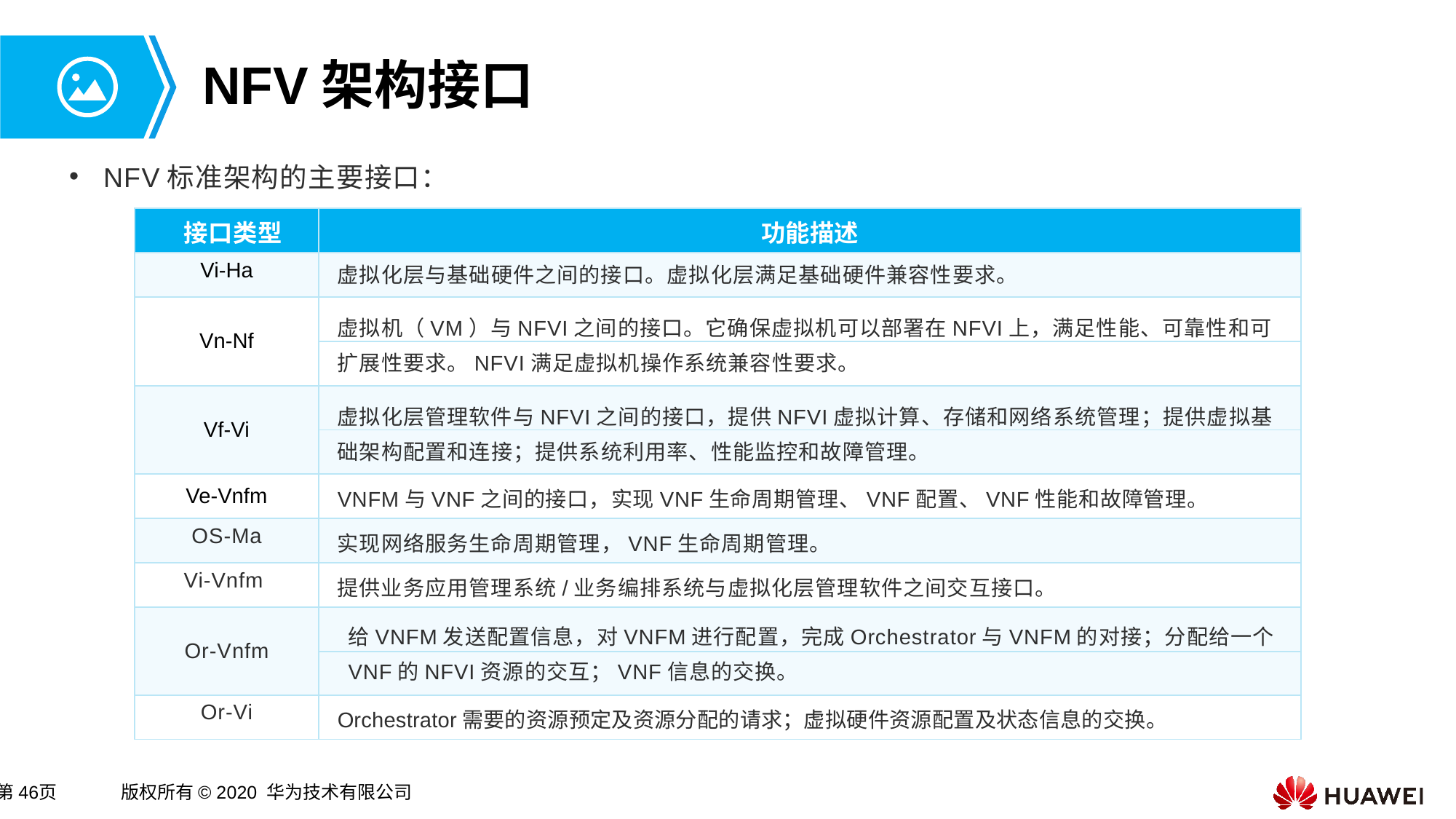

# NFV架构接口
NFV标准架构的主要接口：
| 接口类型 | 功能描述 |
| --- | --- |
| Vi-Ha |  |
| Vn-Nf |  |
|  |  |
| Vf-Vi |  |
|  |  |
| Ve-Vnfm |  |
| OS-Ma |  |
| Vi-Vnfm |  |
| Or-Vnfm |  |
|  |  |
| Or-Vi |  |
虚拟化层与基础硬件之间的接口。虚拟化层满足基础硬件兼容性要求。
虚拟机（VM）与NFVI之间的接口。它确保虚拟机可以部署在NFVI上，满足性能、可靠性和可扩展性要求。NFVI满足虚拟机操作系统兼容性要求。
虚拟化层管理软件与NFVI之间的接口，提供NFVI虚拟计算、存储和网络系统管理；提供虚拟基础架构配置和连接；提供系统利用率、性能监控和故障管理。
VNFM与VNF之间的接口，实现VNF生命周期管理、VNF配置、VNF性能和故障管理。
实现网络服务生命周期管理，VNF生命周期管理。
提供业务应用管理系统/业务编排系统与虚拟化层管理软件之间交互接口。
给VNFM发送配置信息，对VNFM进行配置，完成Orchestrator与VNFM的对接；分配给一个VNF的NFVI资源的交互；VNF信息的交换。
Orchestrator需要的资源预定及资源分配的请求；虚拟硬件资源配置及状态信息的交换。